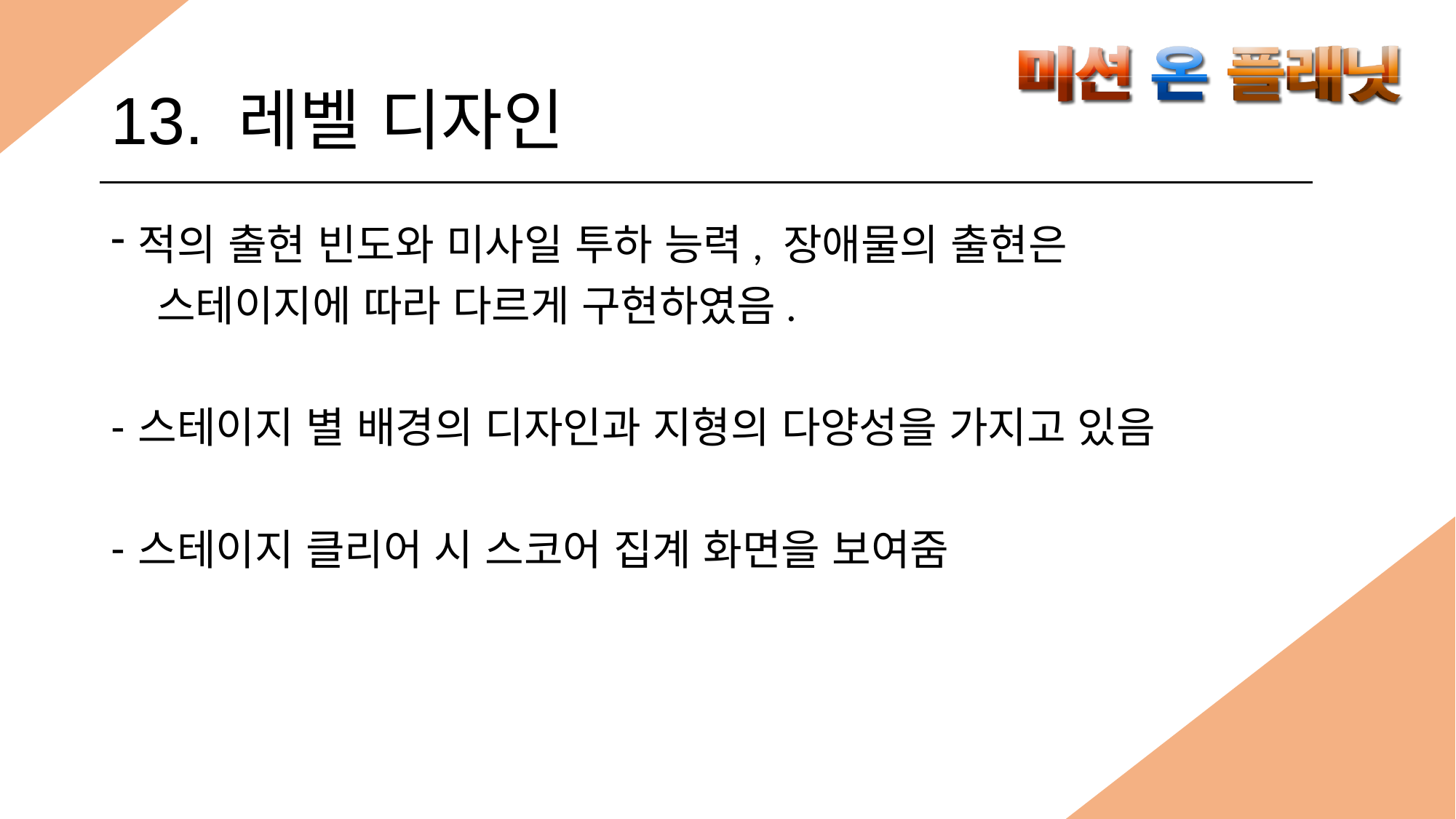

# 13. 레벨 디자인
적의 출현 빈도와 미사일 투하 능력, 장애물의 출현은
   스테이지에 따라 다르게 구현하였음.

스테이지 별 배경의 디자인과 지형의 다양성을 가지고 있음

스테이지 클리어 시 스코어 집계 화면을 보여줌